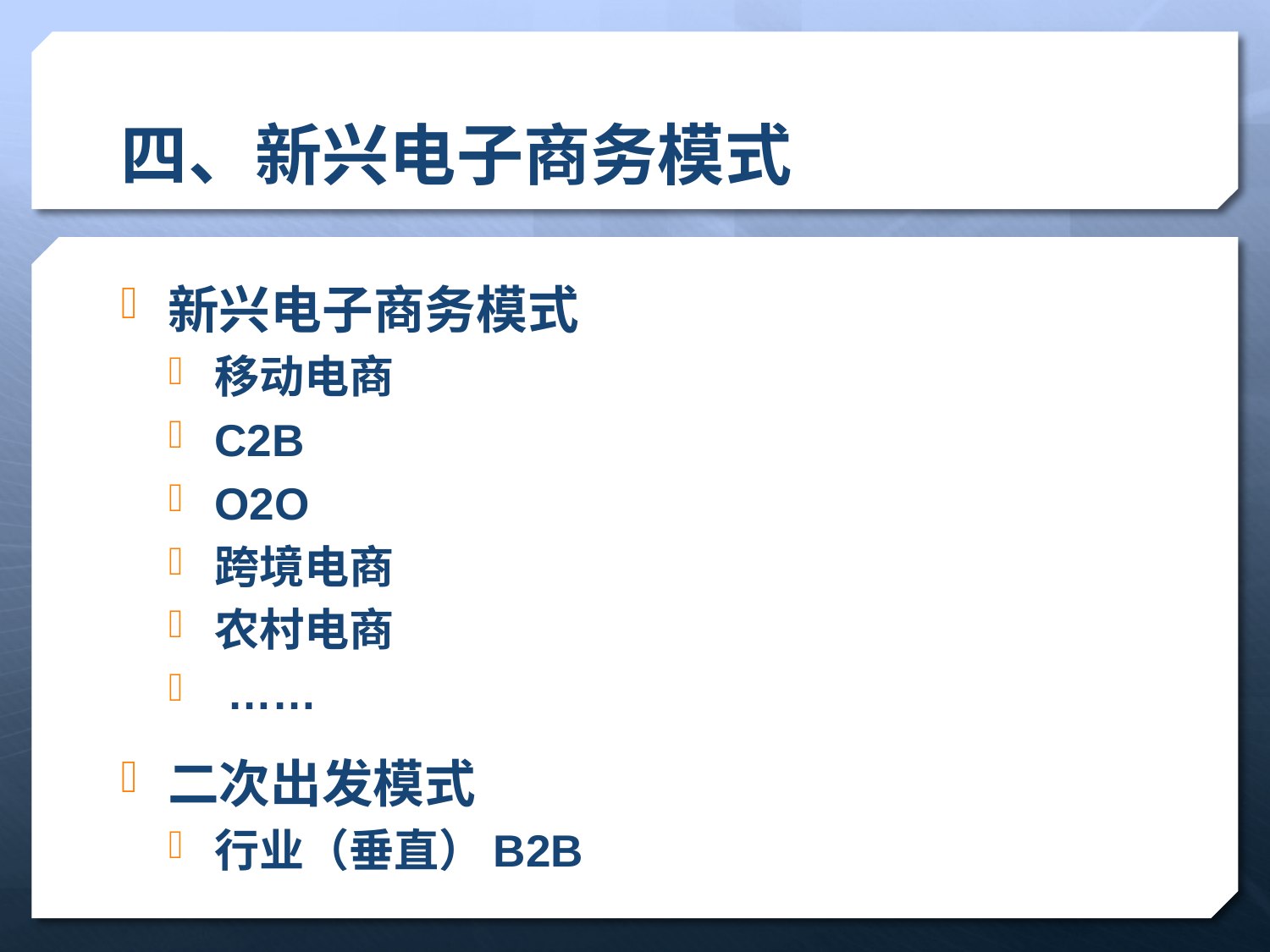

# 四、新兴电子商务模式
新兴电子商务模式
移动电商
C2B
O2O
跨境电商
农村电商
 ……
二次出发模式
行业（垂直）B2B